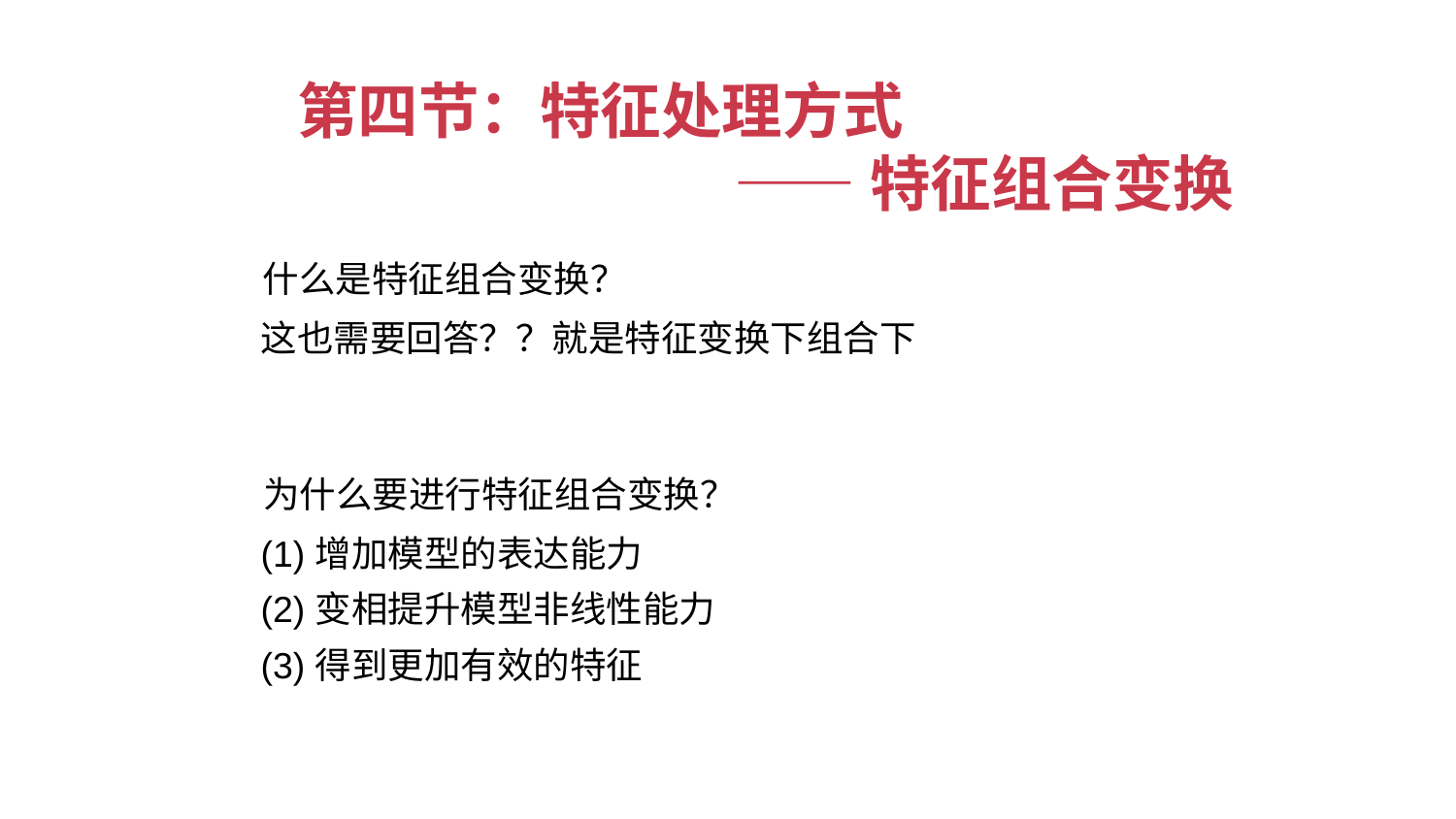

第四节：特征处理方式
——特征组合变换
什么是特征组合变换？
这也需要回答？？就是特征变换下组合下
为什么要进行特征组合变换？
增加模型的表达能力
变相提升模型非线性能力
得到更加有效的特征